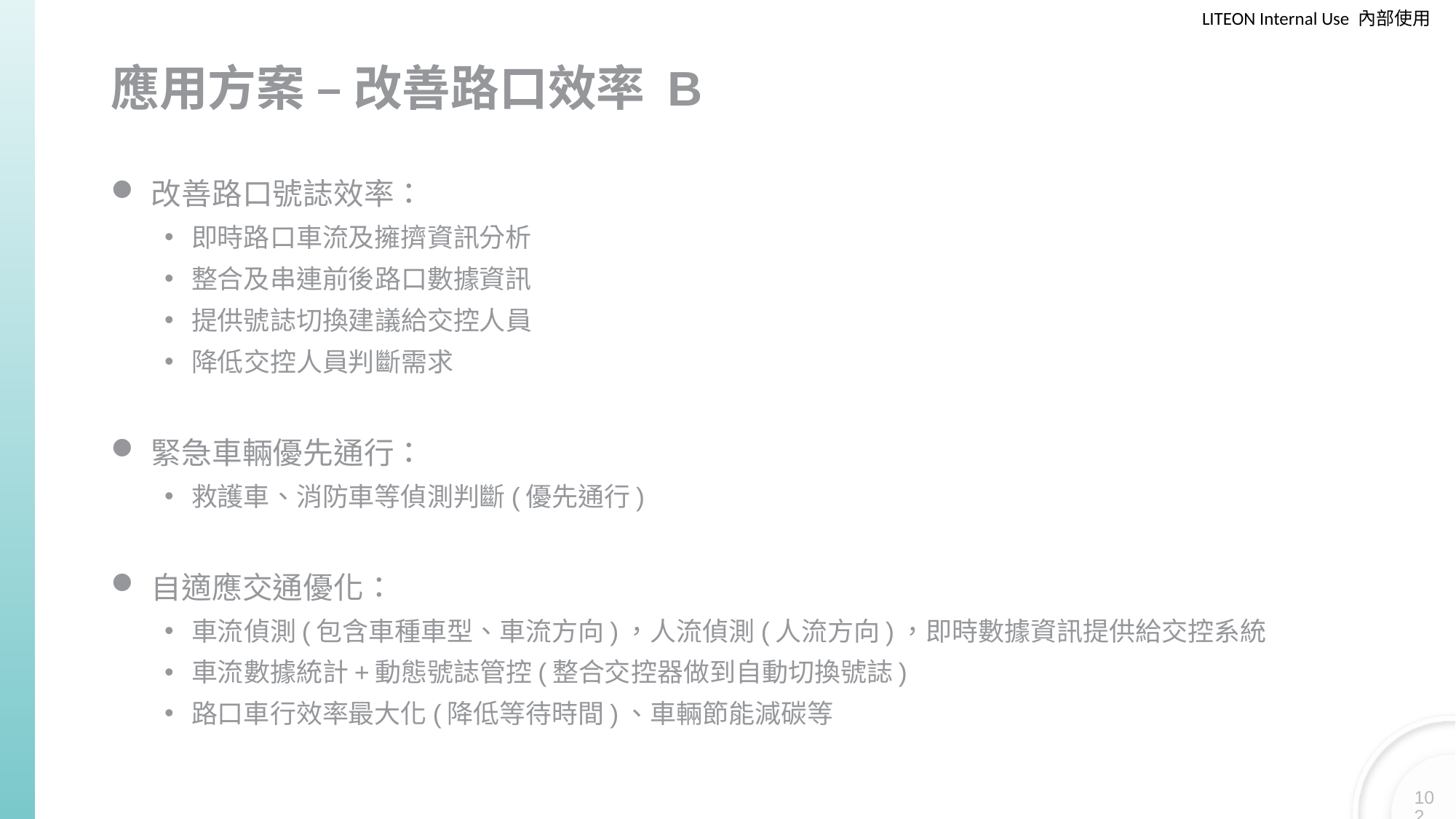

# 應用方案 – 改善路口效率 B
改善路口號誌效率：
即時路口車流及擁擠資訊分析
整合及串連前後路口數據資訊
提供號誌切換建議給交控人員
降低交控人員判斷需求

緊急車輛優先通行：
救護車、消防車等偵測判斷(優先通行)

自適應交通優化：
車流偵測(包含車種車型、車流方向)，人流偵測(人流方向)，即時數據資訊提供給交控系統
車流數據統計+動態號誌管控(整合交控器做到自動切換號誌)
路口車行效率最大化(降低等待時間)、車輛節能減碳等

102